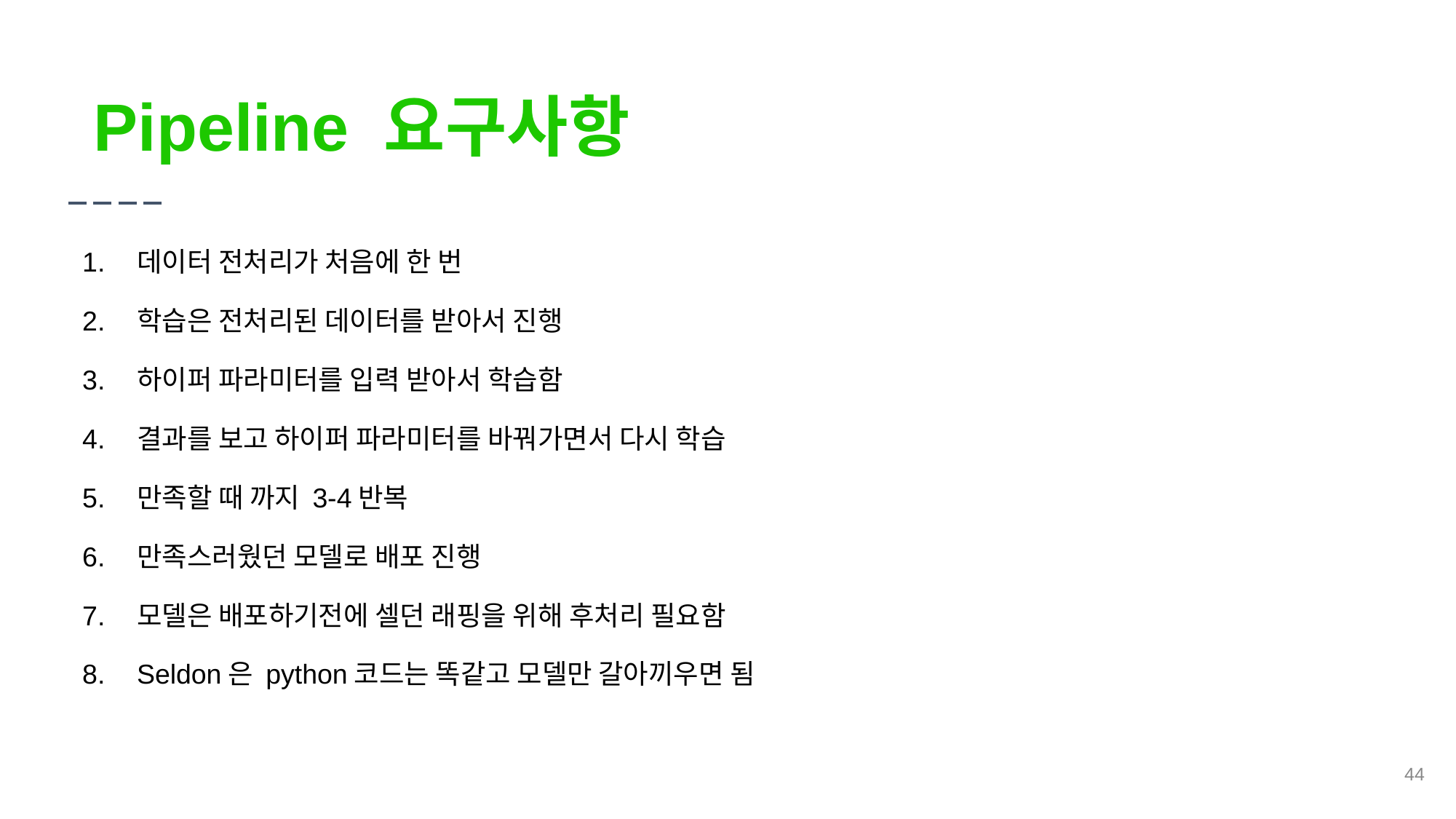

Pipeline 요구사항
데이터 전처리가 처음에 한 번

학습은 전처리된 데이터를 받아서 진행

하이퍼 파라미터를 입력 받아서 학습함

결과를 보고 하이퍼 파라미터를 바꿔가면서 다시 학습

만족할 때 까지 3-4반복

만족스러웠던 모델로 배포 진행

모델은 배포하기전에 셀던 래핑을 위해 후처리 필요함

Seldon은 python코드는 똑같고 모델만 갈아끼우면 됨
44